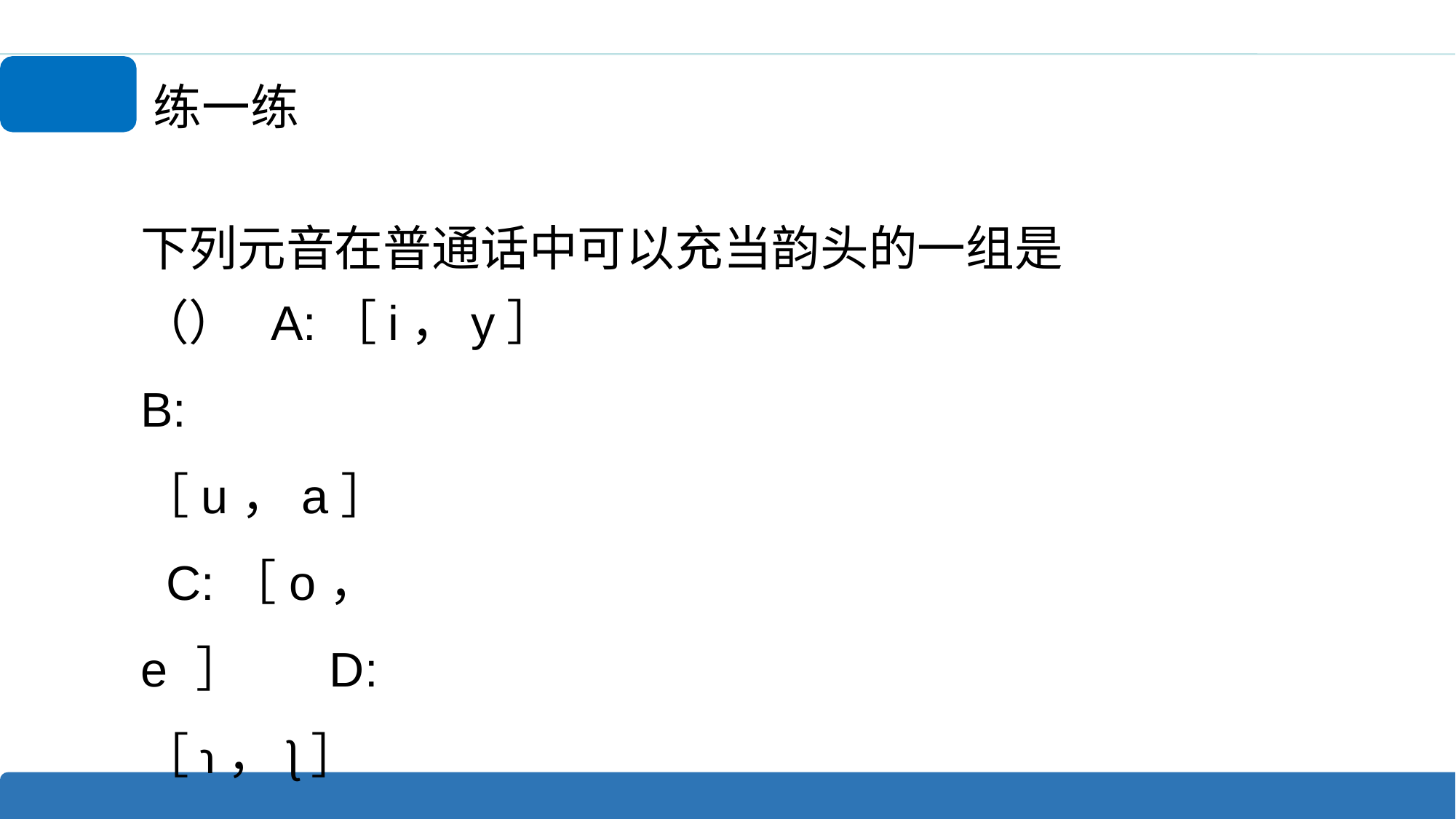

练一练

下列元音在普通话中可以充当韵头的一组是（）  A:［i，y］
B:［u，a］  C:［o，e］  D:［ɿ，ʅ］

7:30-9:40学知识9:40-9:50随堂考9:50-9:55复习 累积2小时直播真题奖 没听懂的童鞋可下载李东洋精讲2重点总结